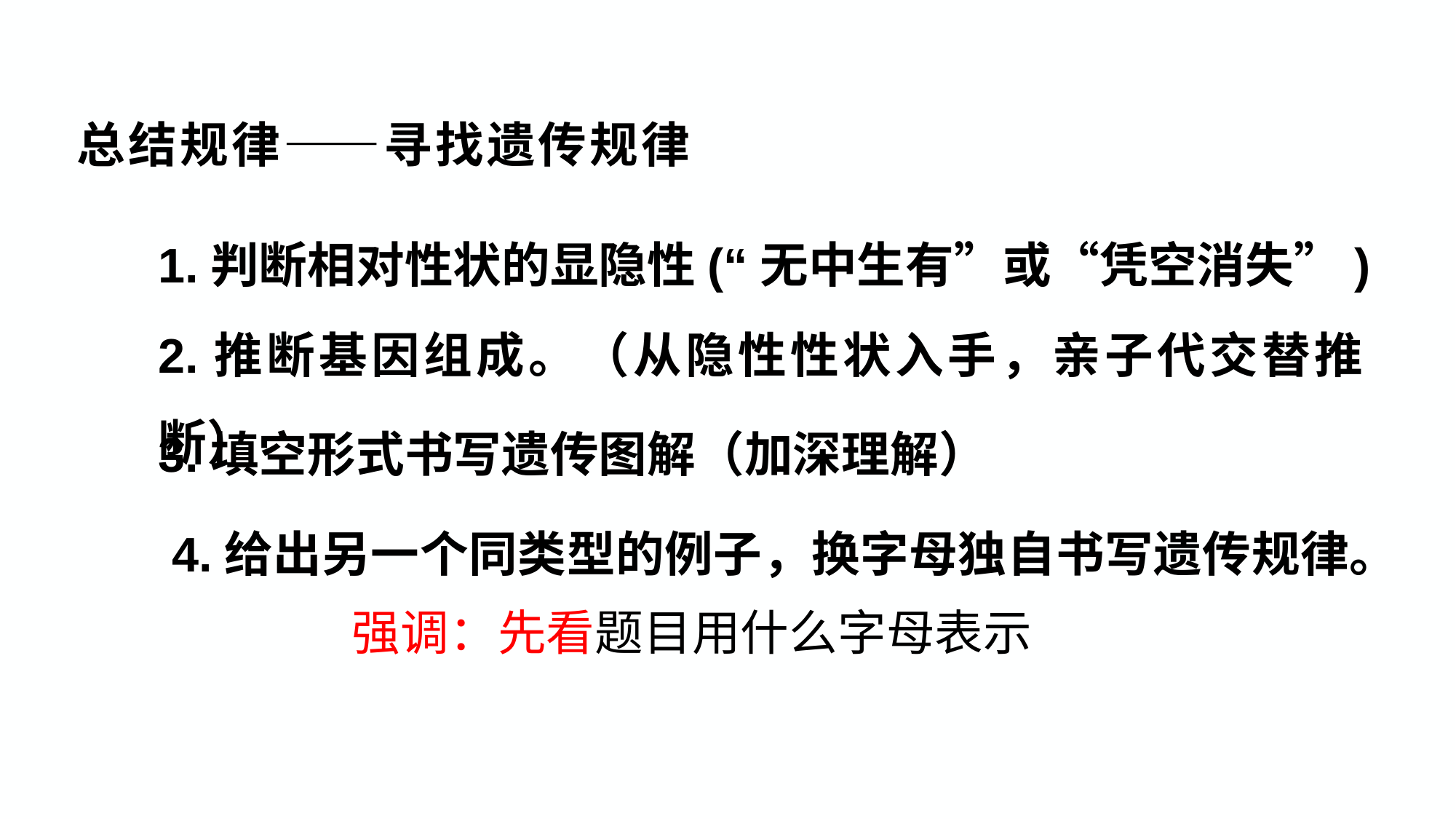

总结规律——寻找遗传规律
1.判断相对性状的显隐性(“无中生有”或“凭空消失”)

2.推断基因组成。（从隐性性状入手，亲子代交替推断）
3.填空形式书写遗传图解（加深理解）
4.给出另一个同类型的例子，换字母独自书写遗传规律。
强调：先看题目用什么字母表示